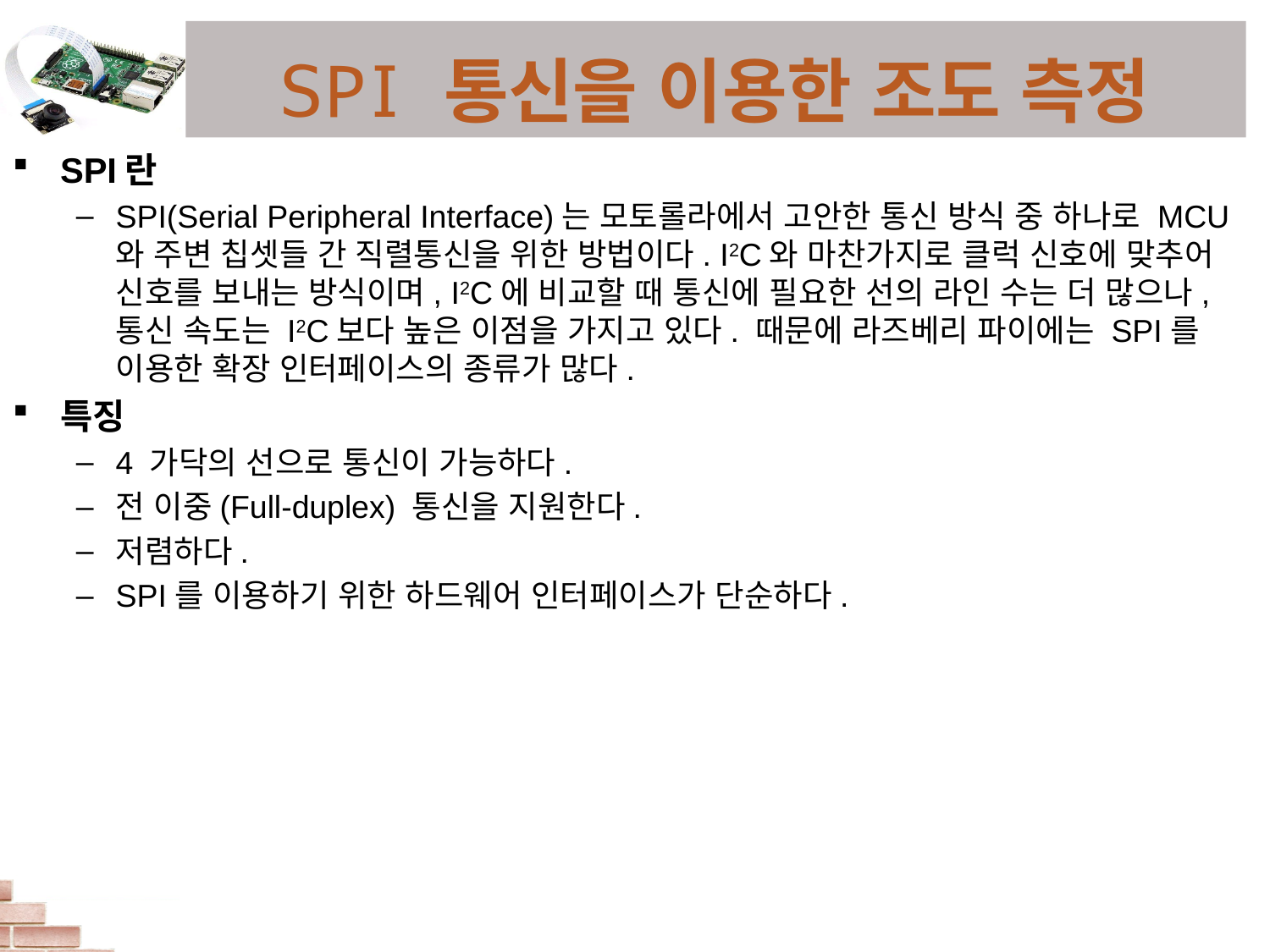

# SPI 통신을 이용한 조도 측정
SPI란
SPI(Serial Peripheral Interface)는 모토롤라에서 고안한 통신 방식 중 하나로 MCU와 주변 칩셋들 간 직렬통신을 위한 방법이다. I2C와 마찬가지로 클럭 신호에 맞추어 신호를 보내는 방식이며, I2C에 비교할 때 통신에 필요한 선의 라인 수는 더 많으나, 통신 속도는 I2C보다 높은 이점을 가지고 있다. 때문에 라즈베리 파이에는 SPI를 이용한 확장 인터페이스의 종류가 많다.
특징
4 가닥의 선으로 통신이 가능하다.
전 이중(Full-duplex) 통신을 지원한다.
저렴하다.
SPI를 이용하기 위한 하드웨어 인터페이스가 단순하다.